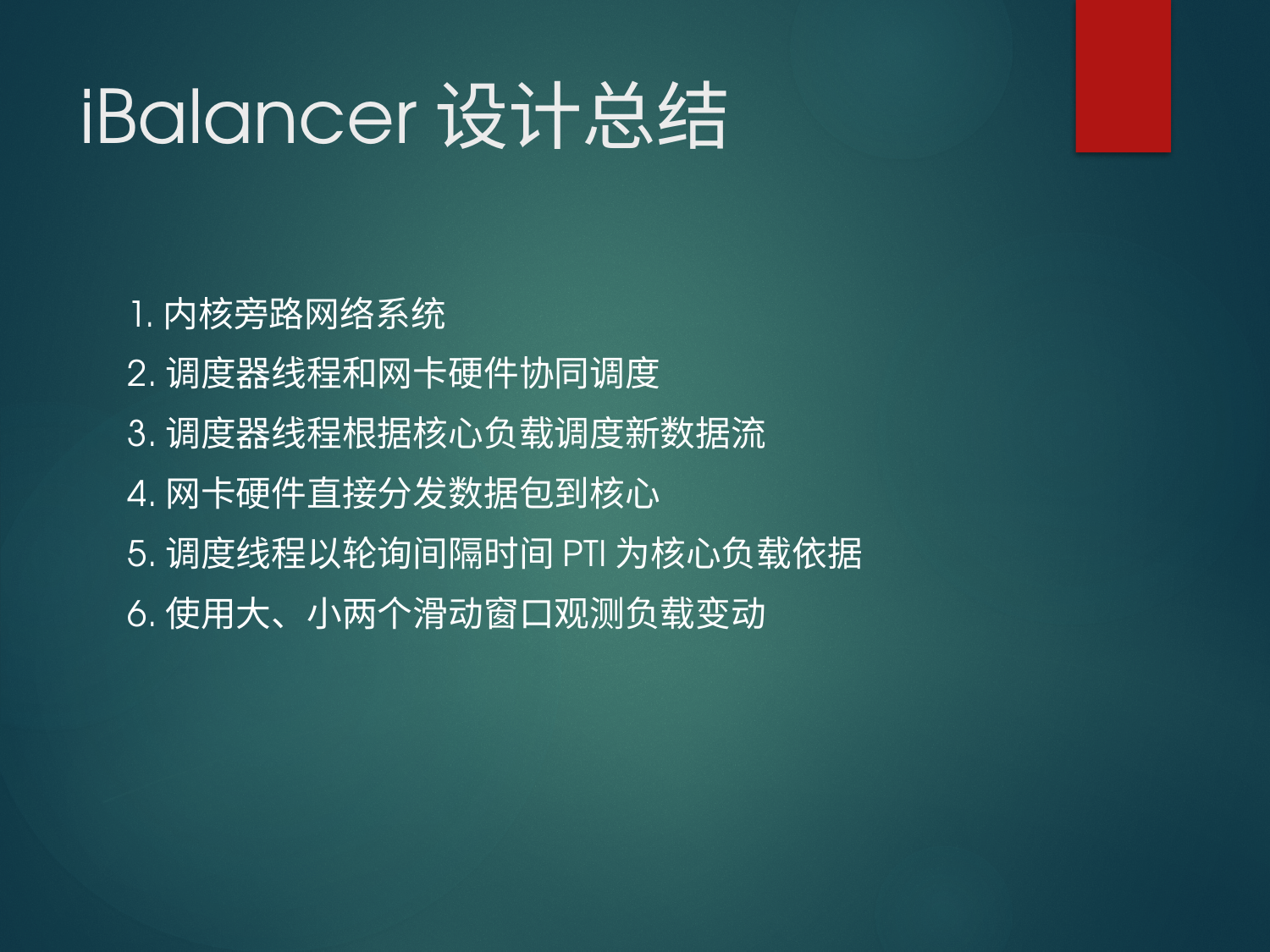

# iBalancer设计总结
1.内核旁路网络系统
2.调度器线程和网卡硬件协同调度
3.调度器线程根据核心负载调度新数据流
4.网卡硬件直接分发数据包到核心
5.调度线程以轮询间隔时间PTI为核心负载依据
6.使用大、小两个滑动窗口观测负载变动